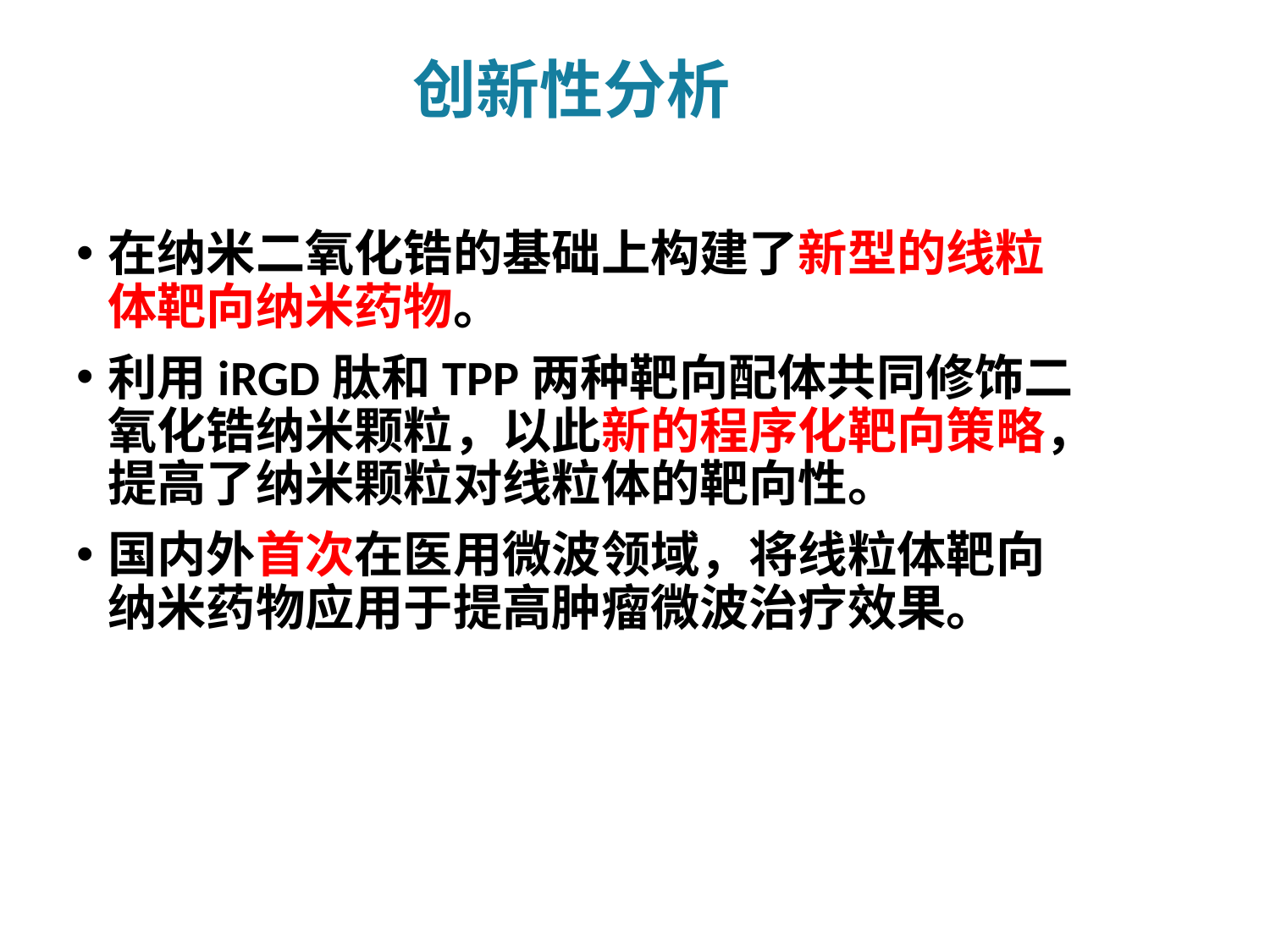

创新性分析
在纳米二氧化锆的基础上构建了新型的线粒体靶向纳米药物。
利用iRGD肽和TPP两种靶向配体共同修饰二氧化锆纳米颗粒，以此新的程序化靶向策略，提高了纳米颗粒对线粒体的靶向性。
国内外首次在医用微波领域，将线粒体靶向纳米药物应用于提高肿瘤微波治疗效果。